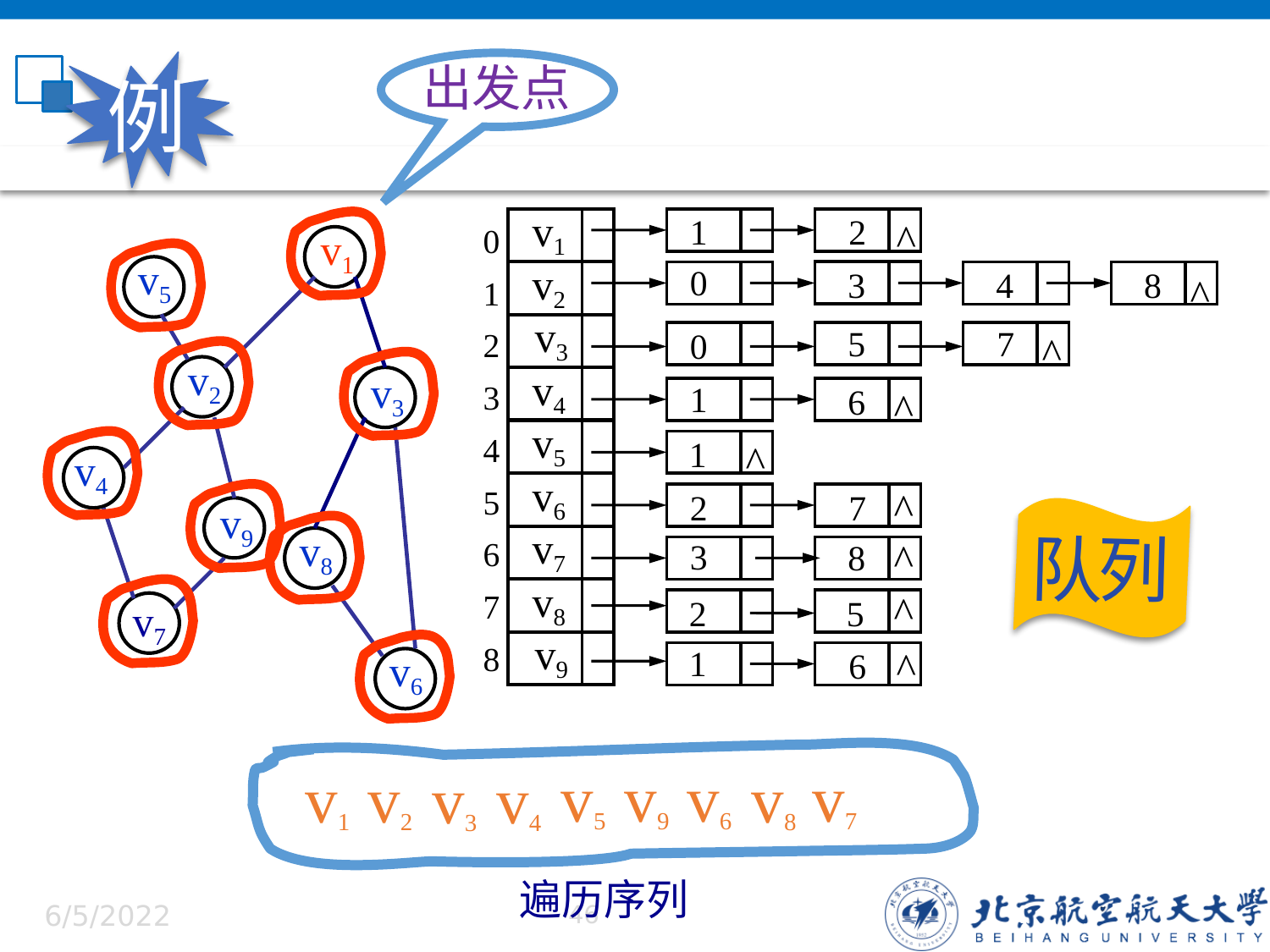

出发点

例
v1
1
2
^

v2
0
3
4
8

^

v3

7
5
0
^

v4

1
6
^

v5

1
^

v6

^
2
7

v7

^
3
8

v8

^
2
5

v9

^
1
6

0
1
2
3
4
5
6
7
8

v1

v5

v2

v3

v4

v9

v8

v7

v6

队
列

遍历序列
v5
v9
v4
v6
v8
v7
v1
v2
v3

6/5/2022
46